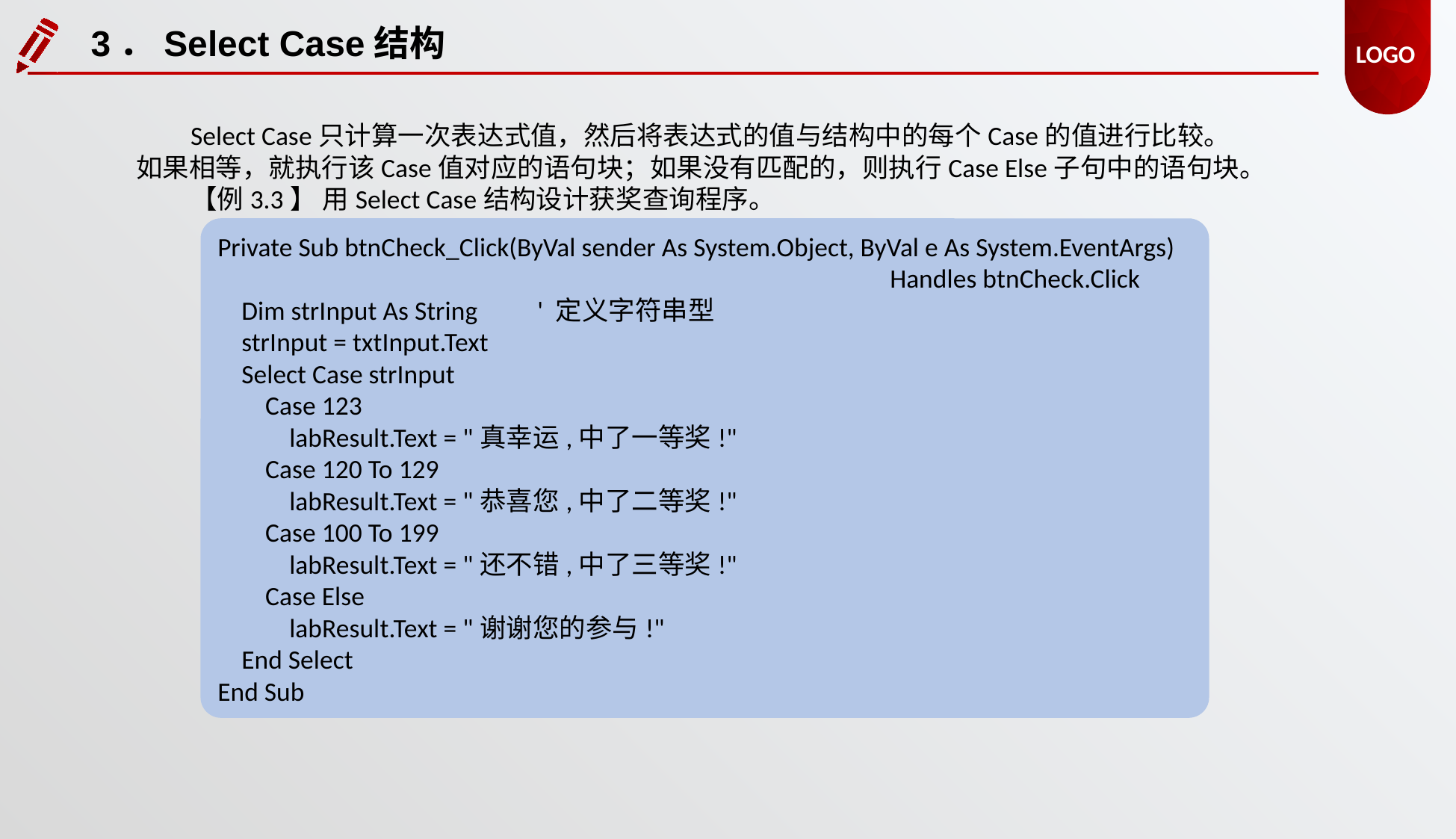

3．Select Case结构
Select Case只计算一次表达式值，然后将表达式的值与结构中的每个Case的值进行比较。如果相等，就执行该Case值对应的语句块；如果没有匹配的，则执行Case Else子句中的语句块。
【例3.3】 用Select Case结构设计获奖查询程序。
Private Sub btnCheck_Click(ByVal sender As System.Object, ByVal e As System.EventArgs)
						Handles btnCheck.Click
    Dim strInput As String          ' 定义字符串型
    strInput = txtInput.Text
    Select Case strInput
        Case 123
            labResult.Text = "真幸运,中了一等奖!"
        Case 120 To 129
            labResult.Text = "恭喜您,中了二等奖!"
        Case 100 To 199
            labResult.Text = "还不错,中了三等奖!"
        Case Else
            labResult.Text = "谢谢您的参与!"
    End Select
End Sub